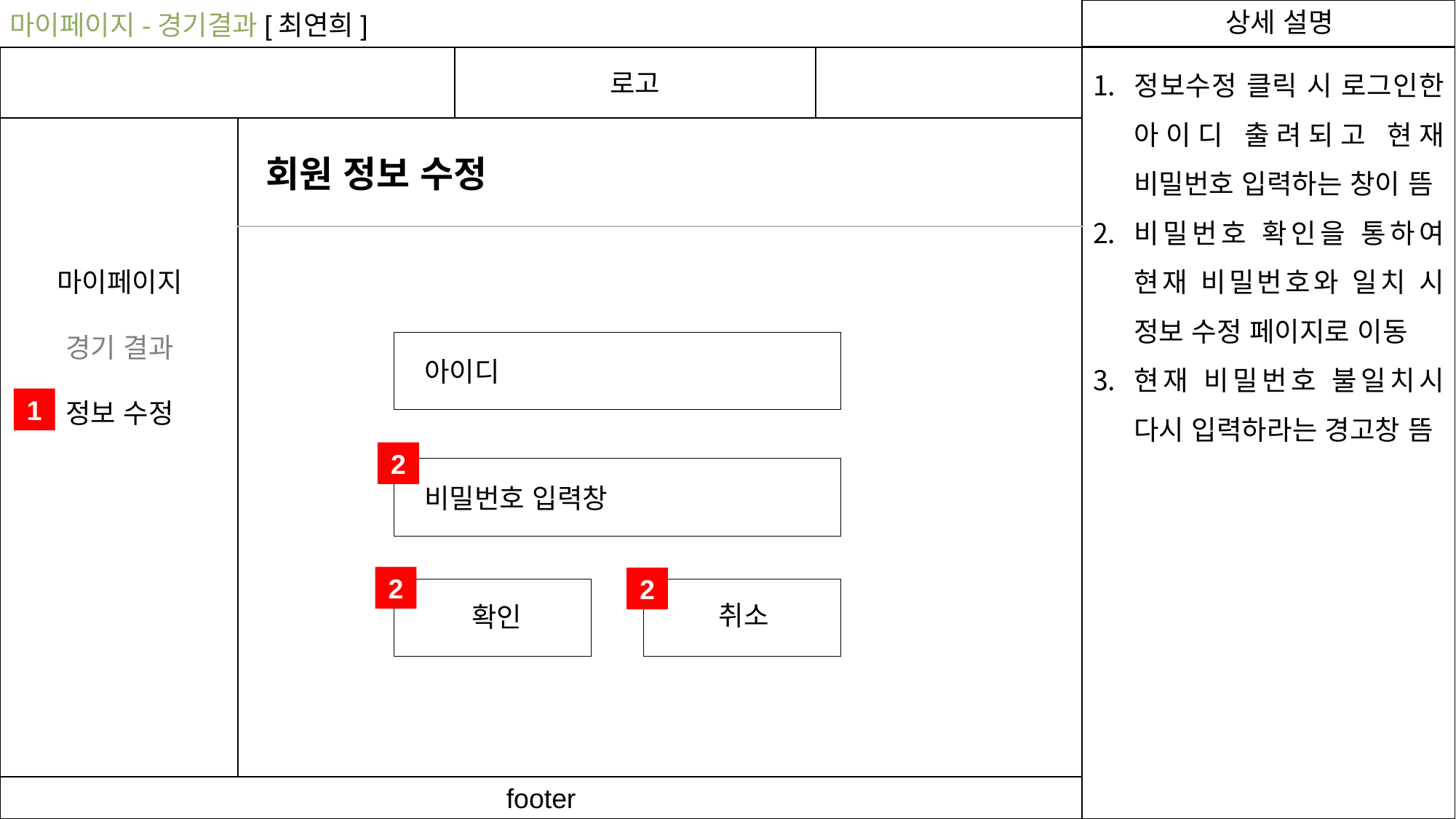

상세 설명
마이페이지-경기결과[최연희]
정보수정 클릭 시 로그인한 아이디 출려되고 현재 비밀번호 입력하는 창이 뜸
비밀번호 확인을 통하여 현재 비밀번호와 일치 시 정보 수정 페이지로 이동
현재 비밀번호 불일치시 다시 입력하라는 경고창 뜸

로고

회원 정보 수정

마이페이지

경기 결과

정보 수정

아이디
1
2

비밀번호 입력창
2
2

취소
확인
footer